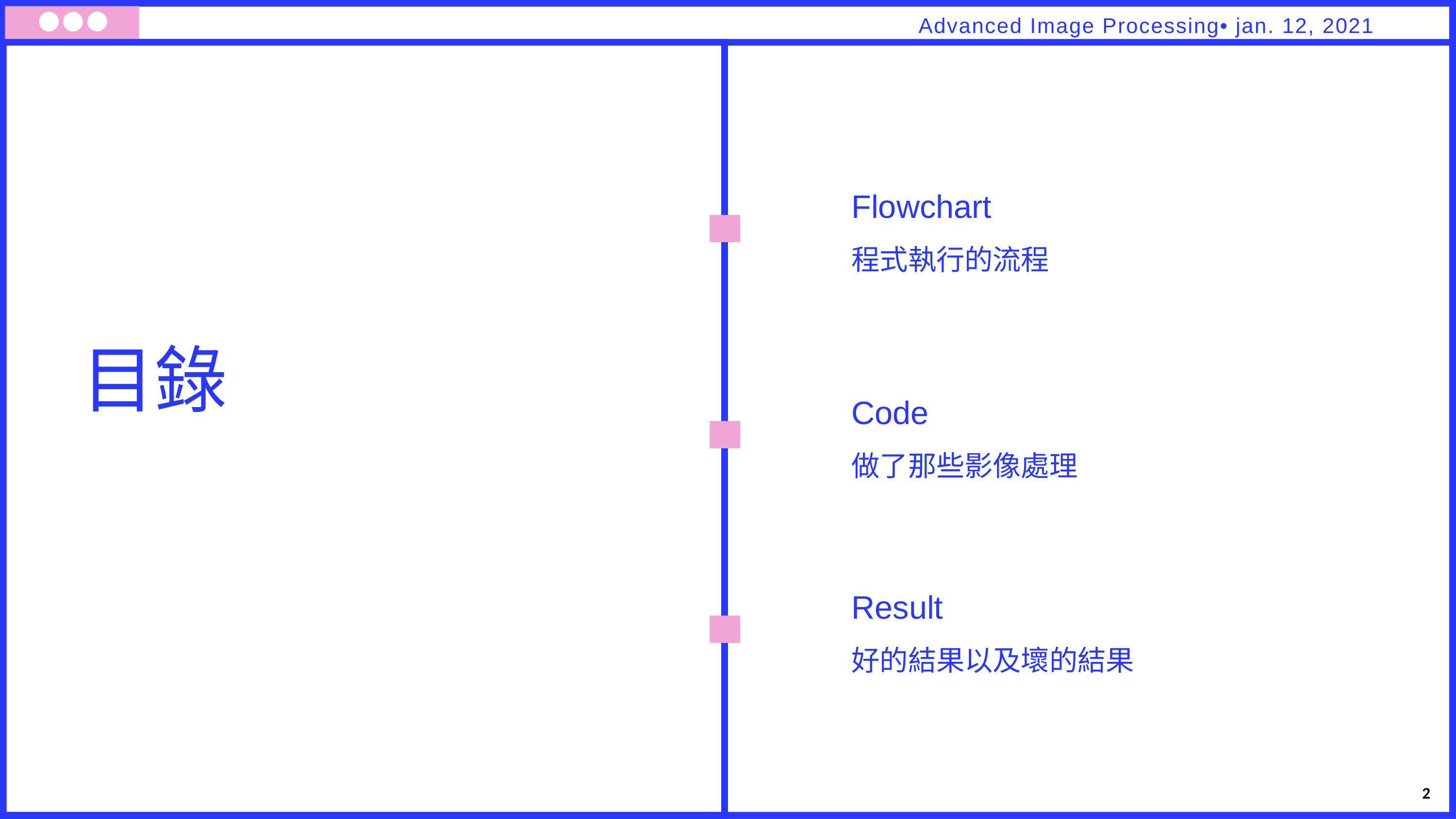

Advanced Image Processing• jan. 12, 2021

Flowchart
程式執行的流程

目錄
Code
做了那些影像處理

Result
好的結果以及壞的結果

2